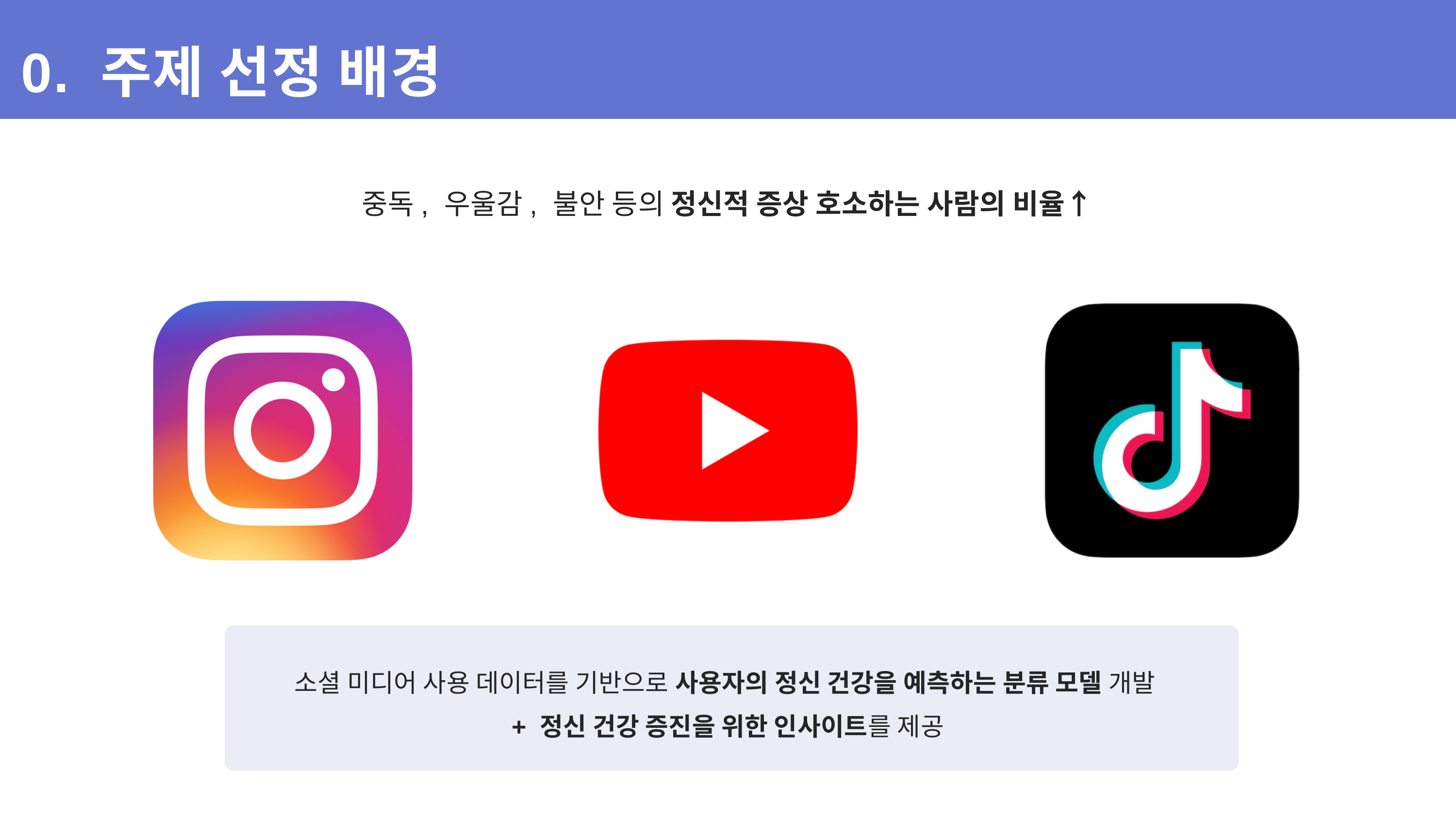

0. 주제 선정 배경
중독, 우울감, 불안 등의 정신적 증상 호소하는 사람의 비율↑

소셜 미디어 사용 데이터를 기반으로 사용자의 정신 건강을 예측하는 분류 모델 개발
+ 정신 건강 증진을 위한 인사이트를 제공